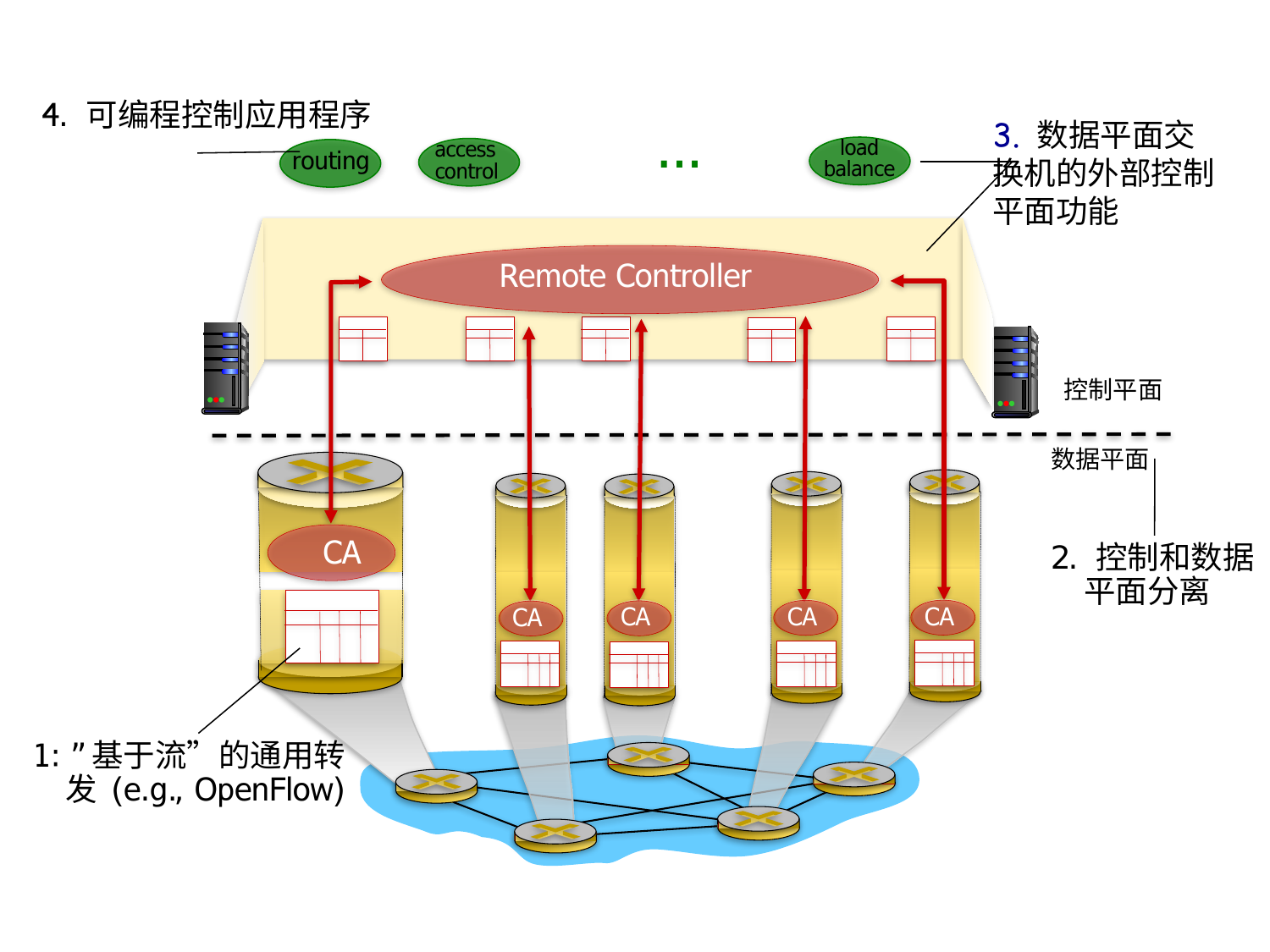

4. 可编程控制应用程序
…
3. 数据平面交换机的外部控制平面功能
load
balance
access control

routing

Remote Controller

CA
CA

CA

CA

CA

控制平面
数据平面

2. 控制和数据平面分离
1: ”基于流”的通用转发 (e.g., OpenFlow)